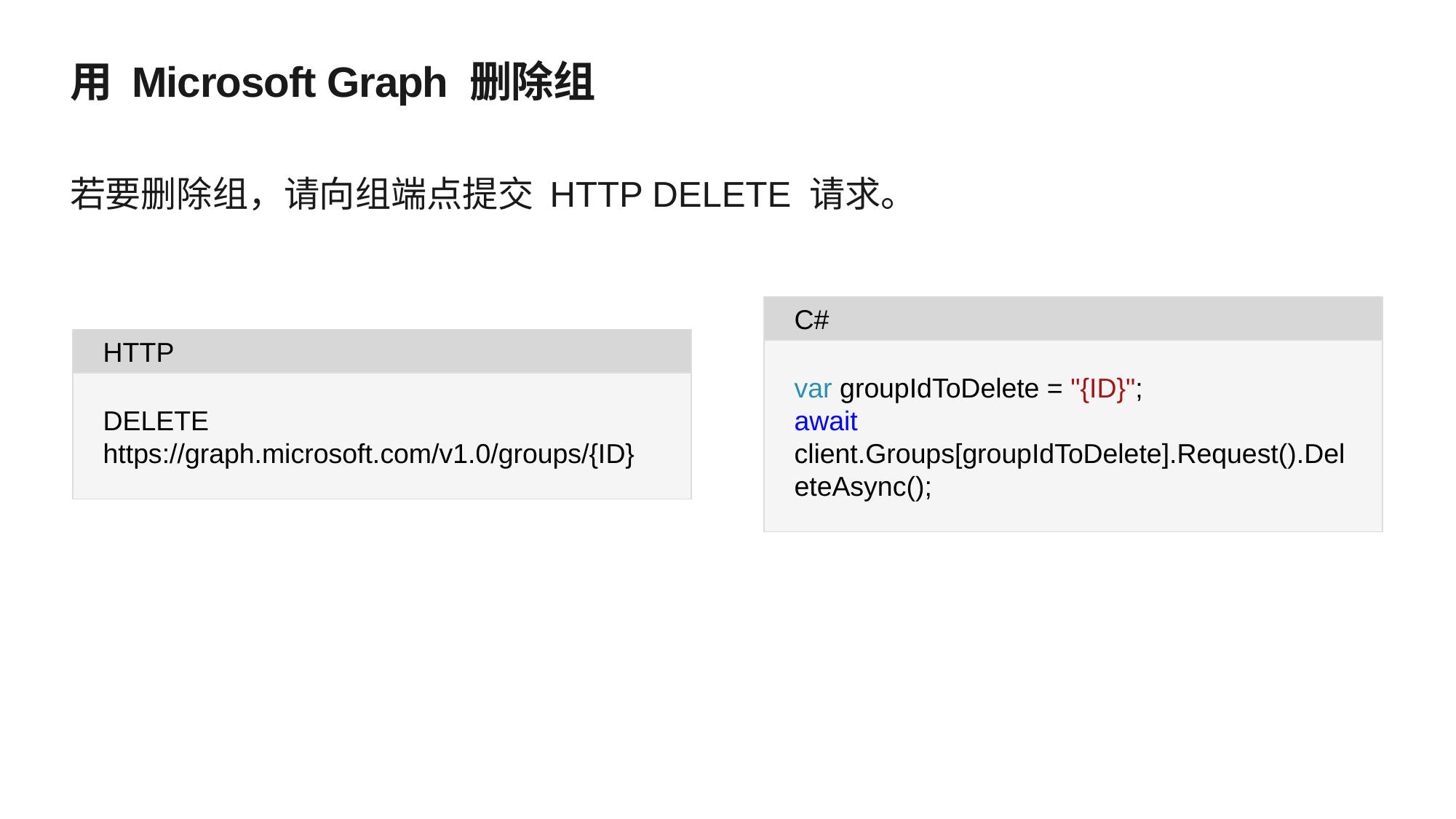

# 用 Microsoft Graph 删除组
若要删除组，请向组端点提交 HTTP DELETE 请求。
C#
HTTP
var groupIdToDelete = "{ID}";
await client.Groups[groupIdToDelete].Request().DeleteAsync();
DELETE https://graph.microsoft.com/v1.0/groups/{ID}